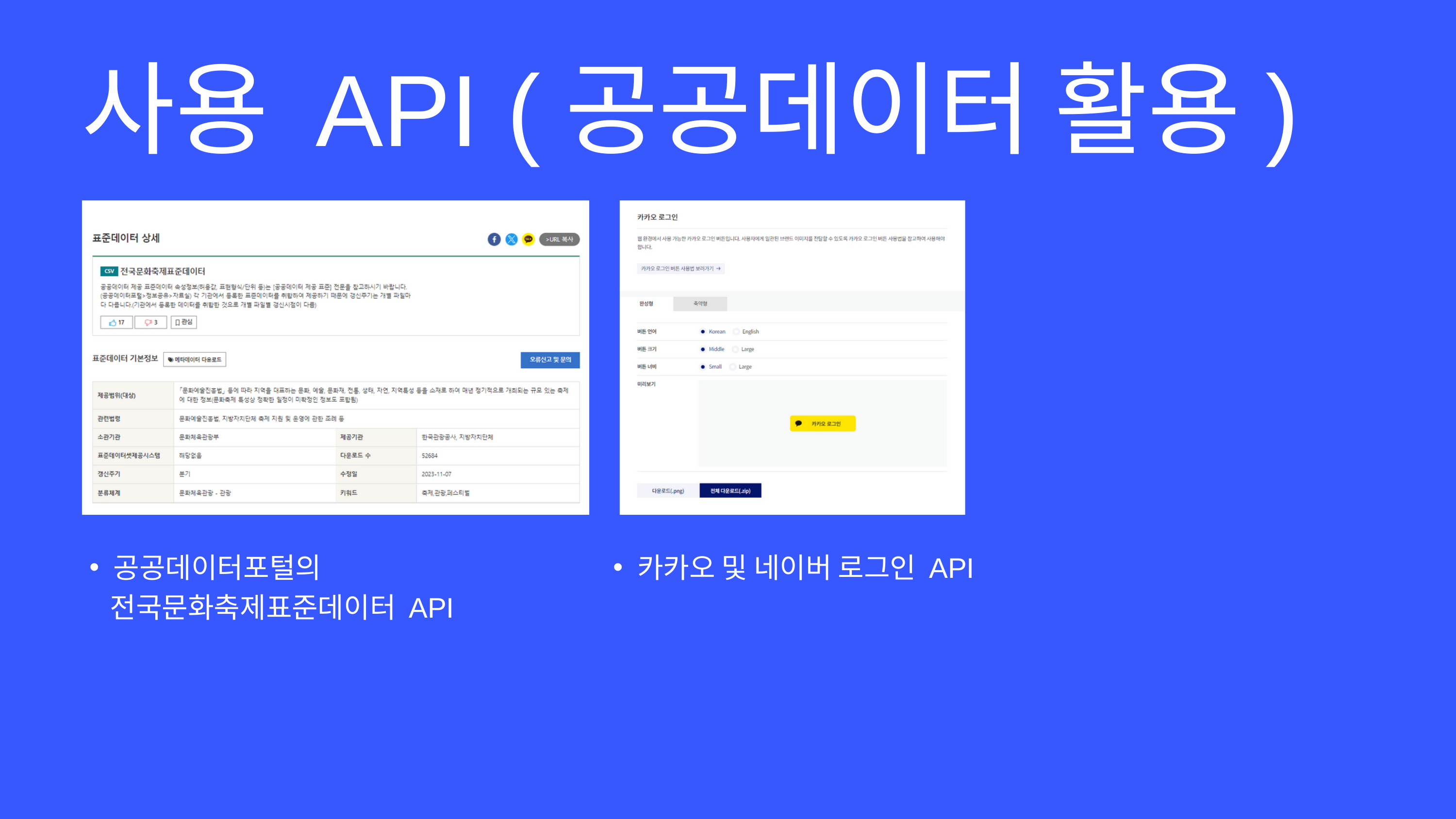

사용 API (공공데이터 활용)

공공데이터포털의
      전국문화축제표준데이터 API
카카오 및 네이버 로그인 API